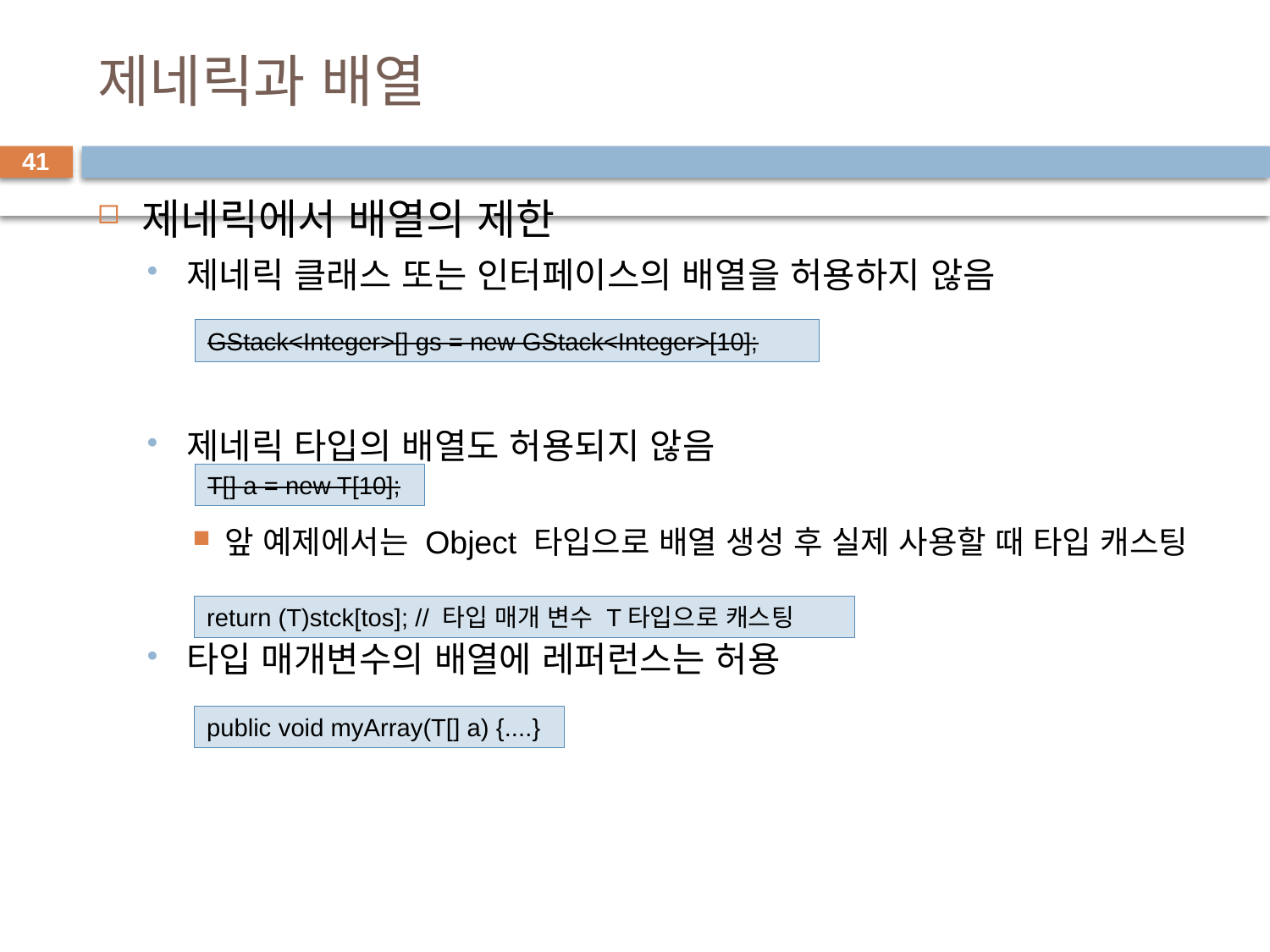

# 제네릭과 배열
41
제네릭에서 배열의 제한
제네릭 클래스 또는 인터페이스의 배열을 허용하지 않음

제네릭 타입의 배열도 허용되지 않음

앞 예제에서는 Object 타입으로 배열 생성 후 실제 사용할 때 타입 캐스팅

타입 매개변수의 배열에 레퍼런스는 허용

GStack<Integer>[] gs = new GStack<Integer>[10];
T[] a = new T[10];
return (T)stck[tos]; // 타입 매개 변수 T타입으로 캐스팅
public void myArray(T[] a) {....}